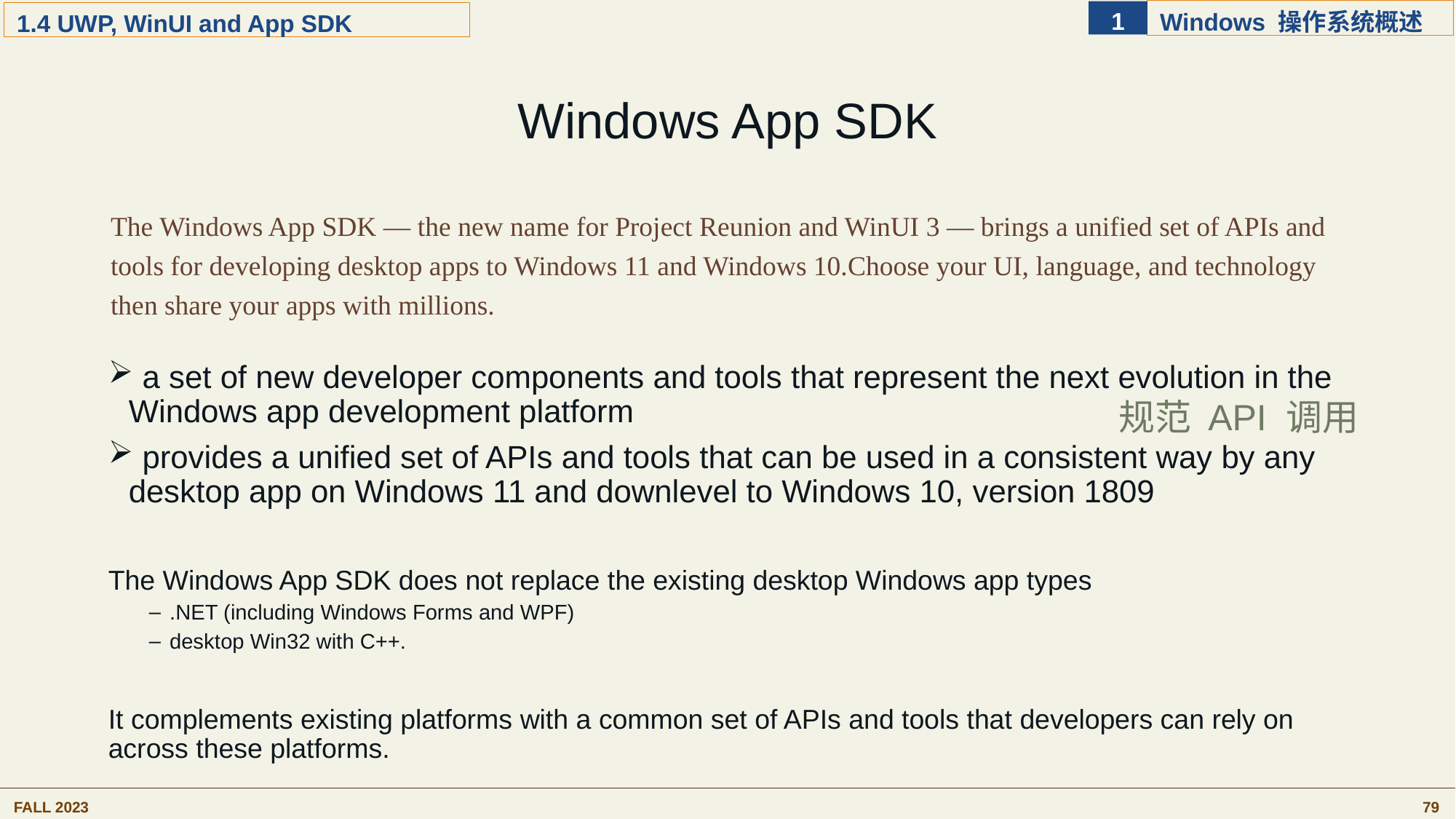

Windows App SDK
The Windows App SDK — the new name for Project Reunion and WinUI 3 — brings a unified set of APIs and tools for developing desktop apps to Windows 11 and Windows 10.Choose your UI, language, and technology then share your apps with millions.
 a set of new developer components and tools that represent the next evolution in the Windows app development platform
 provides a unified set of APIs and tools that can be used in a consistent way by any desktop app on Windows 11 and downlevel to Windows 10, version 1809

The Windows App SDK does not replace the existing desktop Windows app types
.NET (including Windows Forms and WPF)
desktop Win32 with C++.

It complements existing platforms with a common set of APIs and tools that developers can rely on across these platforms.

规范 API 调用